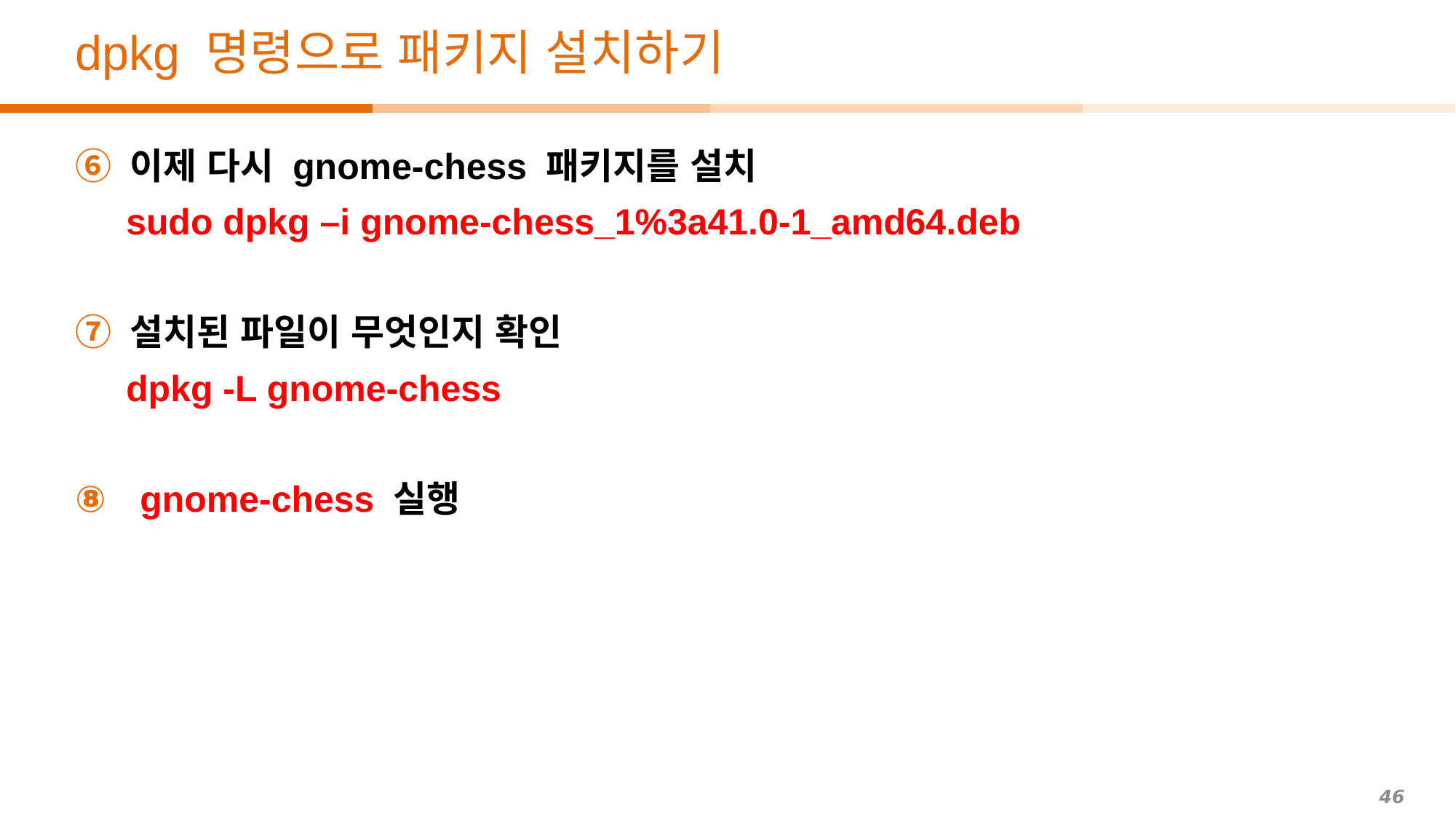

# dpkg 명령으로 패키지 설치하기
이제 다시 gnome-chess 패키지를 설치
     sudo dpkg –i gnome-chess_1%3a41.0-1_amd64.deb

설치된 파일이 무엇인지 확인
     dpkg -L gnome-chess

 gnome-chess 실행